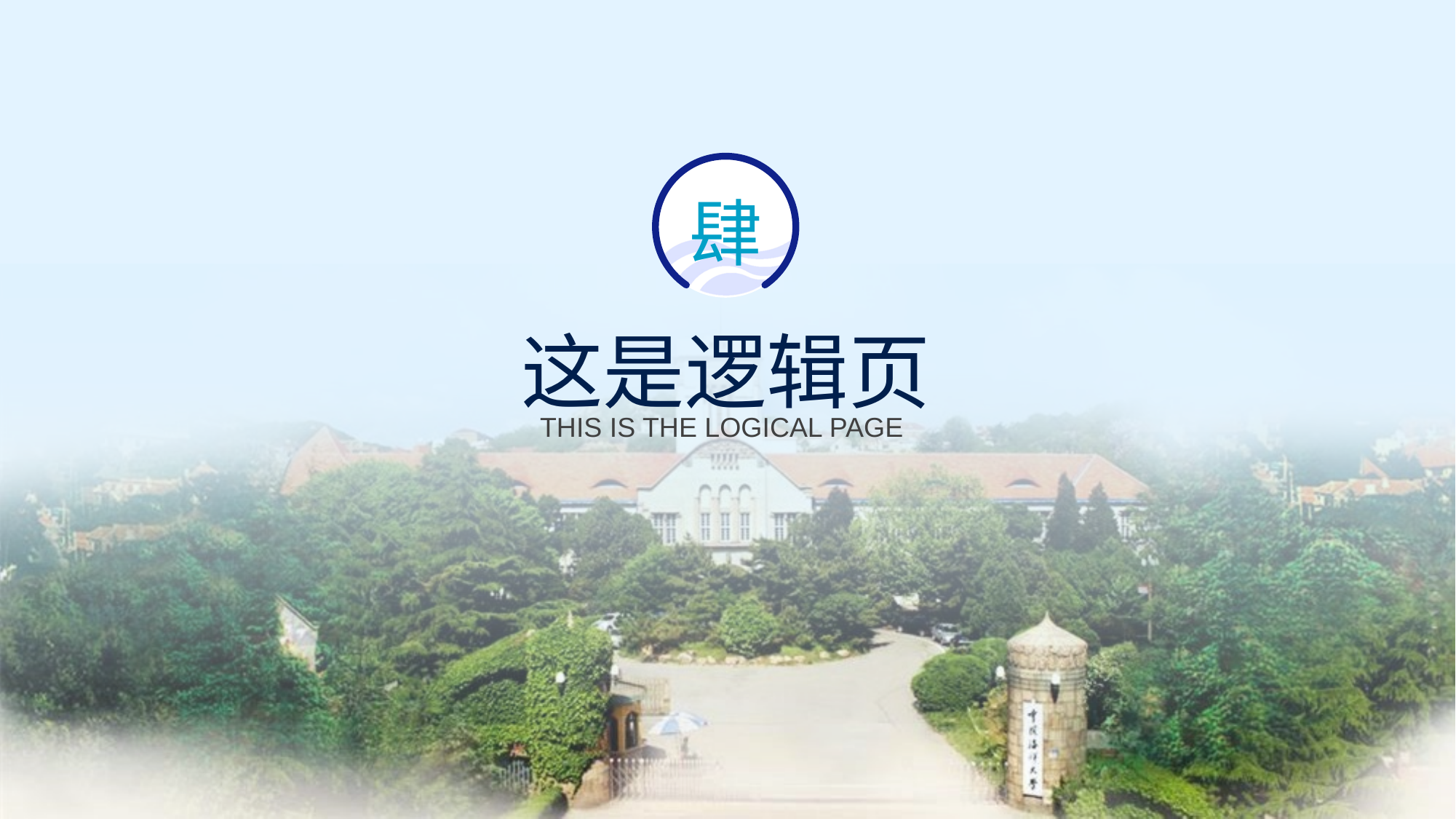

肆
# 这是逻辑页
THIS IS THE LOGICAL PAGE